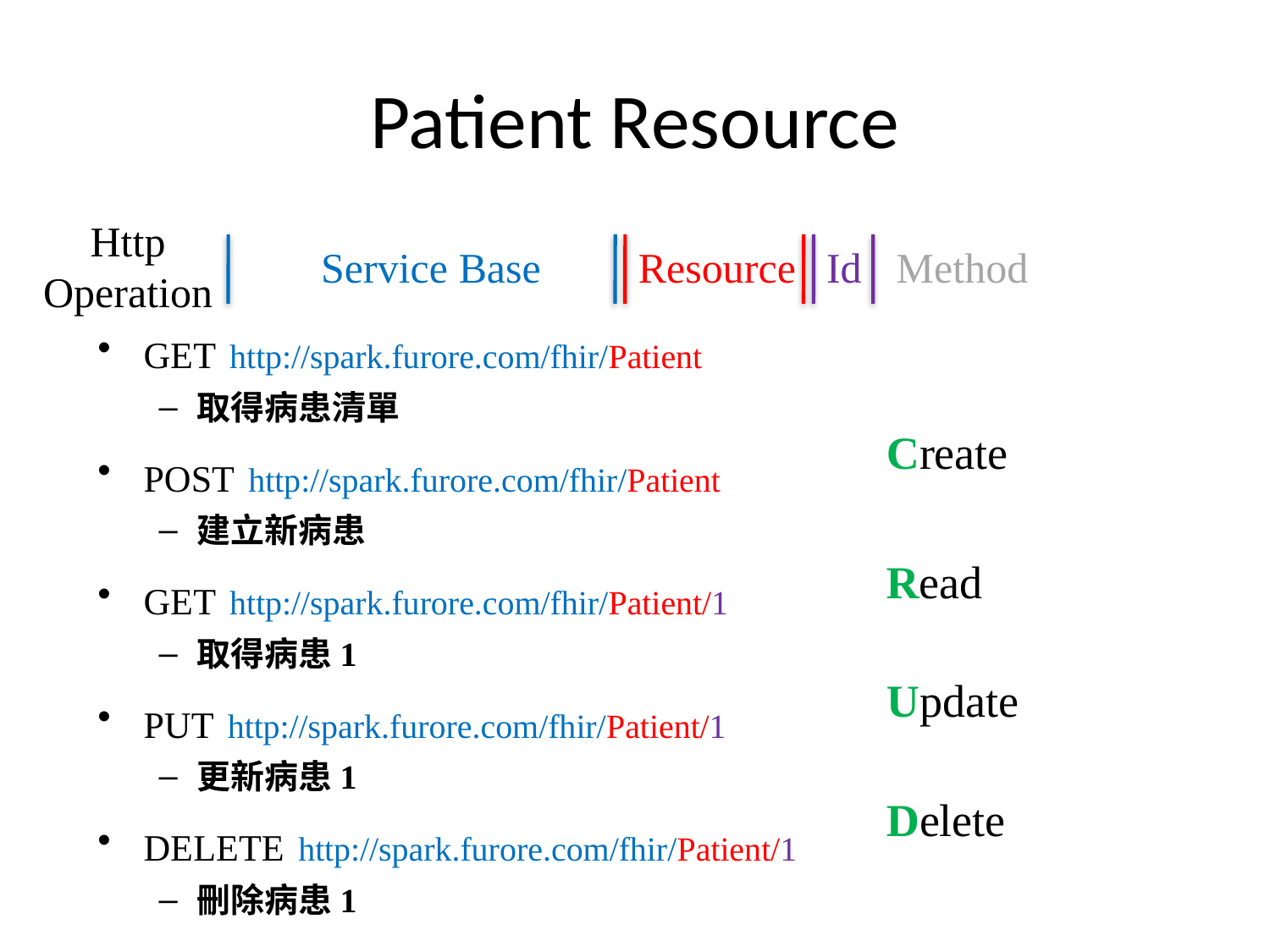

# Patient Resource
Http
Operation
Service Base
Resource
Id
Method
GET http://spark.furore.com/fhir/Patient
取得病患清單
POST http://spark.furore.com/fhir/Patient
建立新病患
GET http://spark.furore.com/fhir/Patient/1
取得病患1
PUT http://spark.furore.com/fhir/Patient/1
更新病患1
DELETE http://spark.furore.com/fhir/Patient/1
刪除病患1

Create
Read
Update
Delete